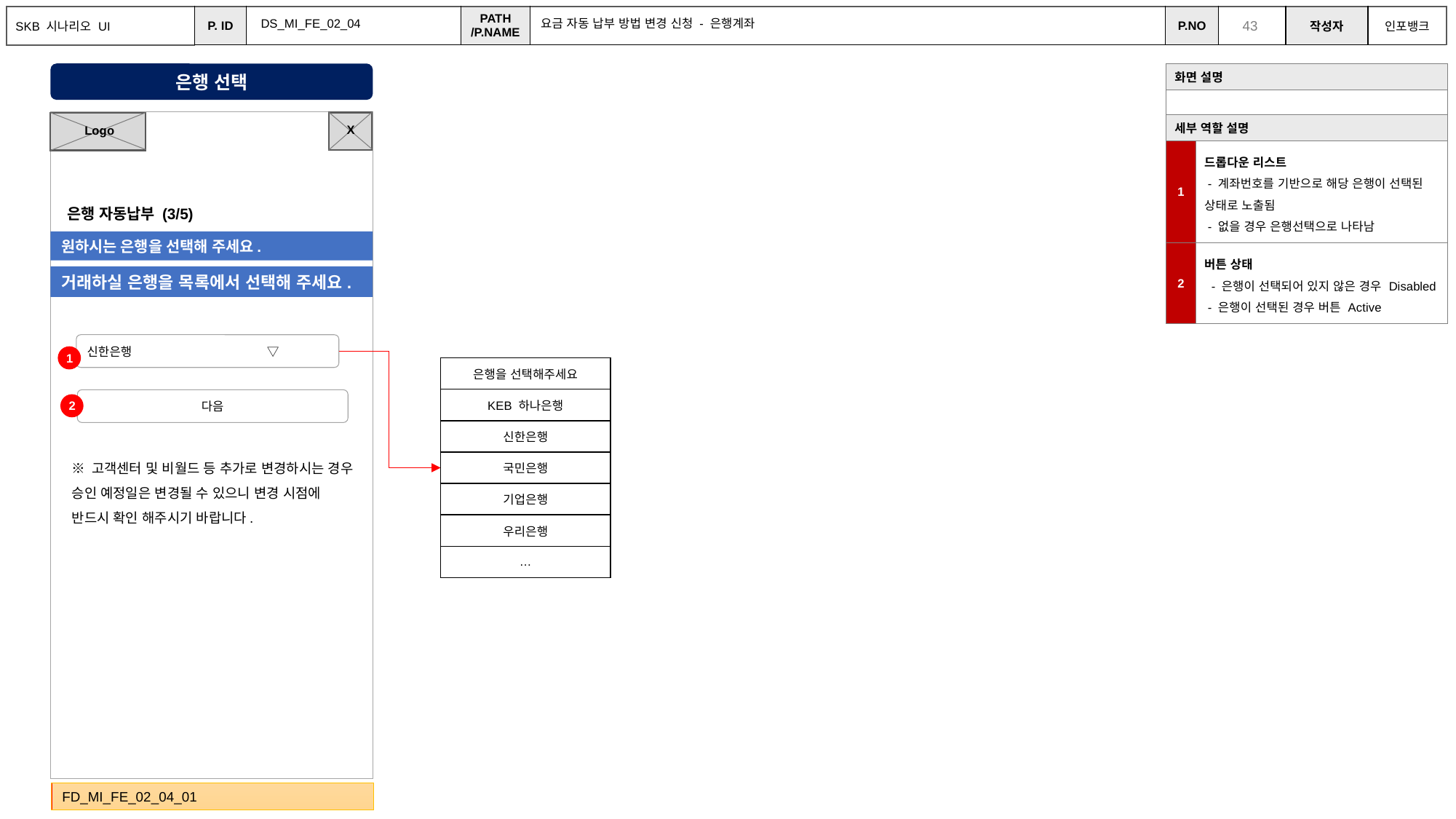

DS_MI_FE_02_04
요금 자동 납부 방법 변경 신청 - 은행계좌
은행 선택
| 화면 설명 |  |
| --- | --- |
|  |  |
| 세부 역할 설명 |  |
| 1 | 드롭다운 리스트 - 계좌번호를 기반으로 해당 은행이 선택된 상태로 노출됨 - 없을 경우 은행선택으로 나타남 |
| 2 | 버튼 상태 - 은행이 선택되어 있지 않은 경우 Disabled - 은행이 선택된 경우 버튼 Active |

X

Logo
은행 자동납부 (3/5)
원하시는 은행을 선택해 주세요.
거래하실 은행을 목록에서 선택해 주세요.

신한은행                                       ▽
1
| 은행을 선택해주세요 |
| --- |
| KEB 하나은행 |
| 신한은행 |
| 국민은행 |
| 기업은행 |
| 우리은행 |
| … |

다음
2
※ 고객센터 및 비월드 등 추가로 변경하시는 경우 승인 예정일은 변경될 수 있으니 변경 시점에 반드시 확인 해주시기 바랍니다.
FD_MI_FE_02_04_01